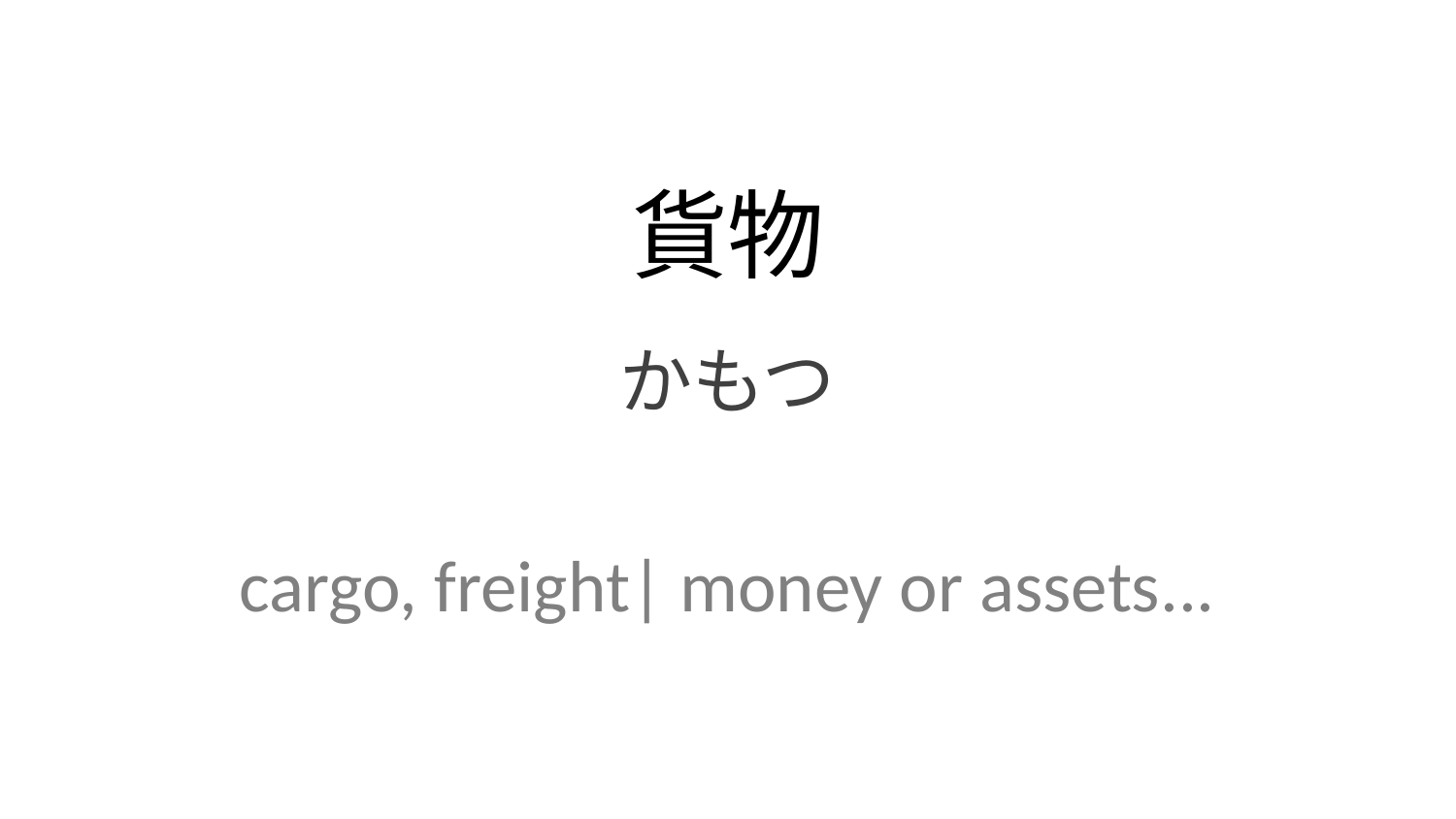

貨物

かもつ
cargo, freight| money or assets...